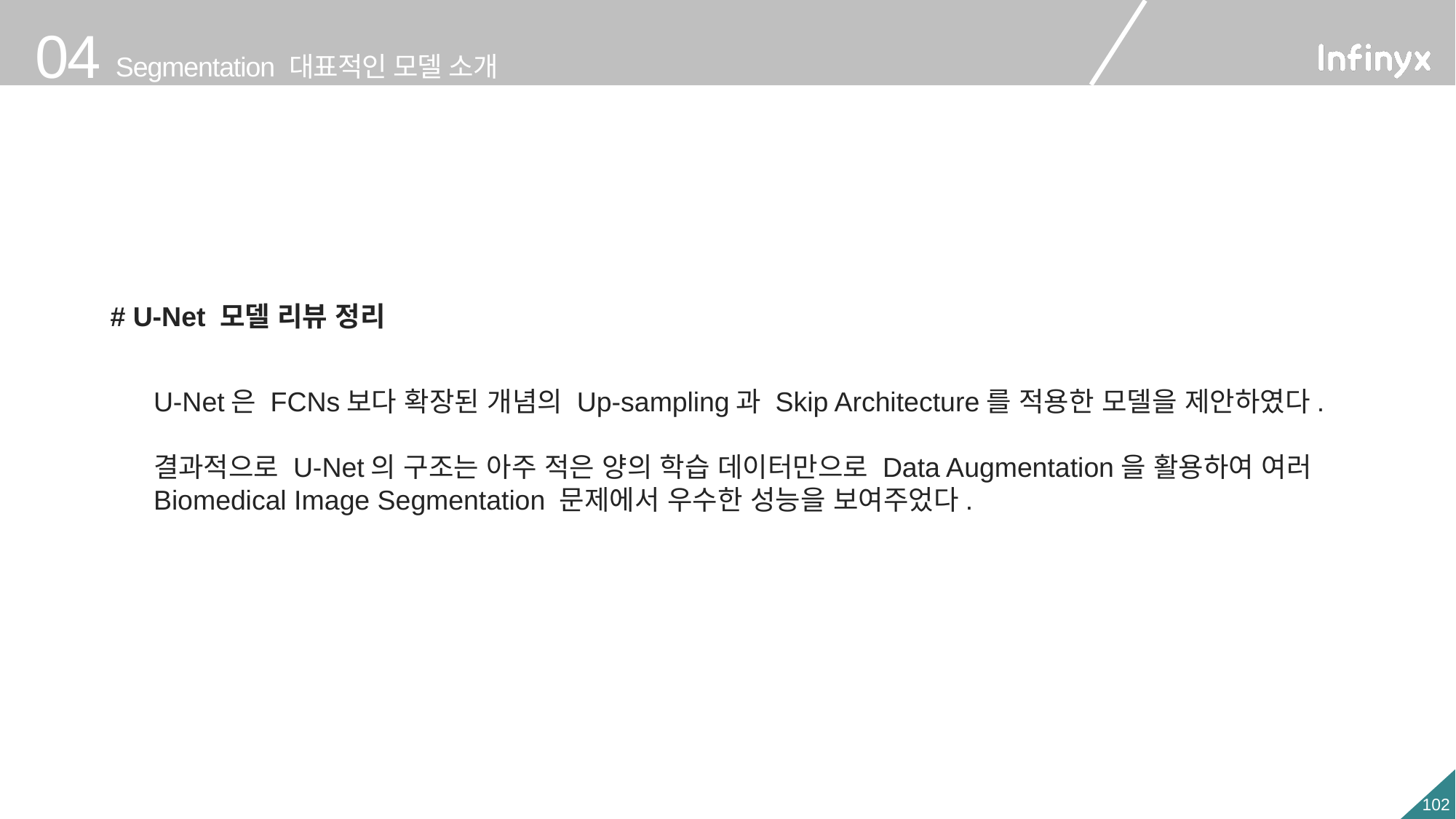

# U-Net 모델 리뷰 정리
U-Net은 FCNs보다 확장된 개념의 Up-sampling과 Skip Architecture를 적용한 모델을 제안하였다.

결과적으로 U-Net의 구조는 아주 적은 양의 학습 데이터만으로 Data Augmentation을 활용하여 여러 Biomedical Image Segmentation 문제에서 우수한 성능을 보여주었다.